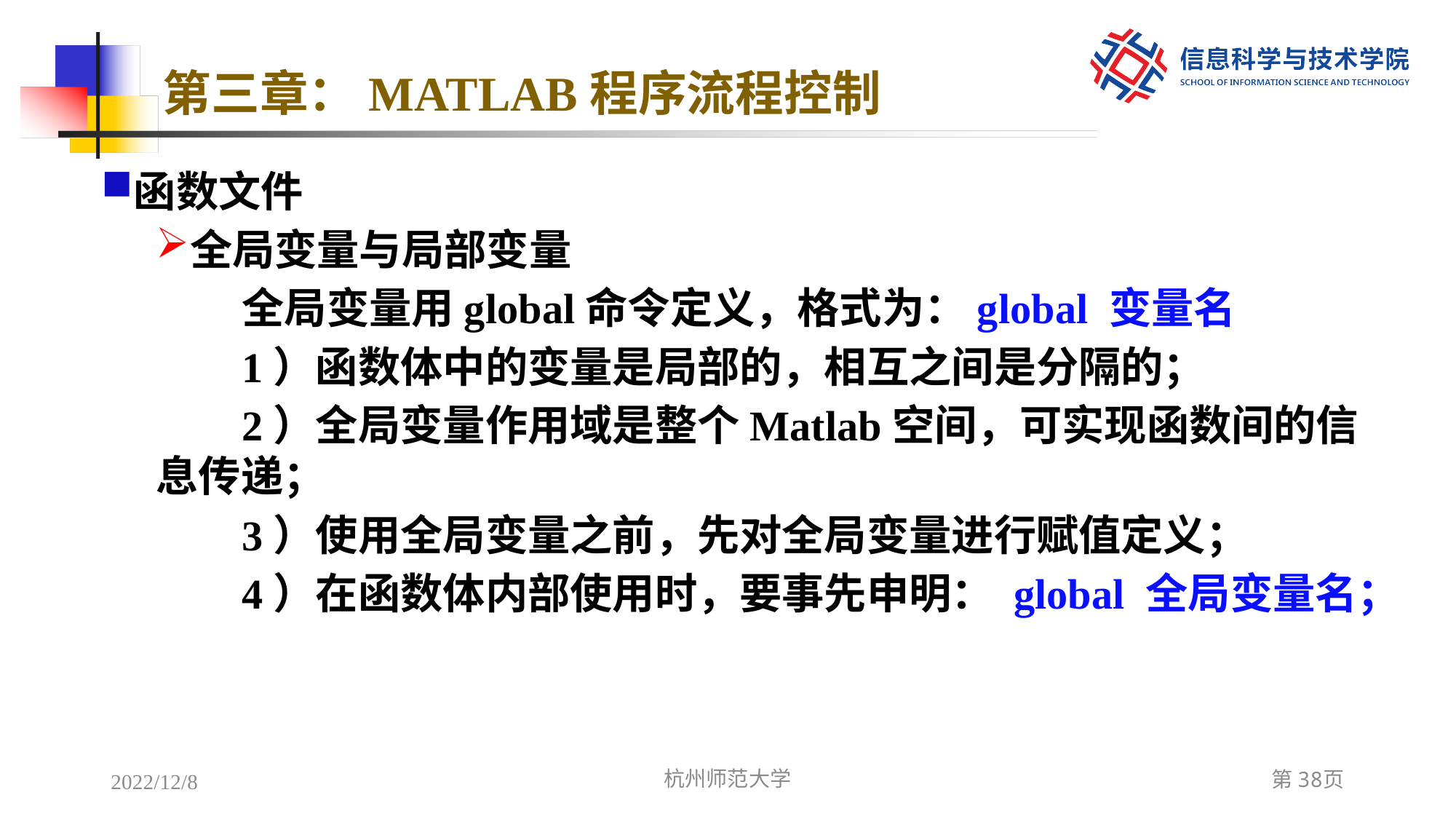

# 第三章：MATLAB程序流程控制
函数文件
全局变量与局部变量
全局变量用global命令定义，格式为：global 变量名
1）函数体中的变量是局部的，相互之间是分隔的；
2）全局变量作用域是整个Matlab空间，可实现函数间的信息传递；
3）使用全局变量之前，先对全局变量进行赋值定义；
4）在函数体内部使用时，要事先申明： global 全局变量名；

2022/12/8
杭州师范大学
第38页